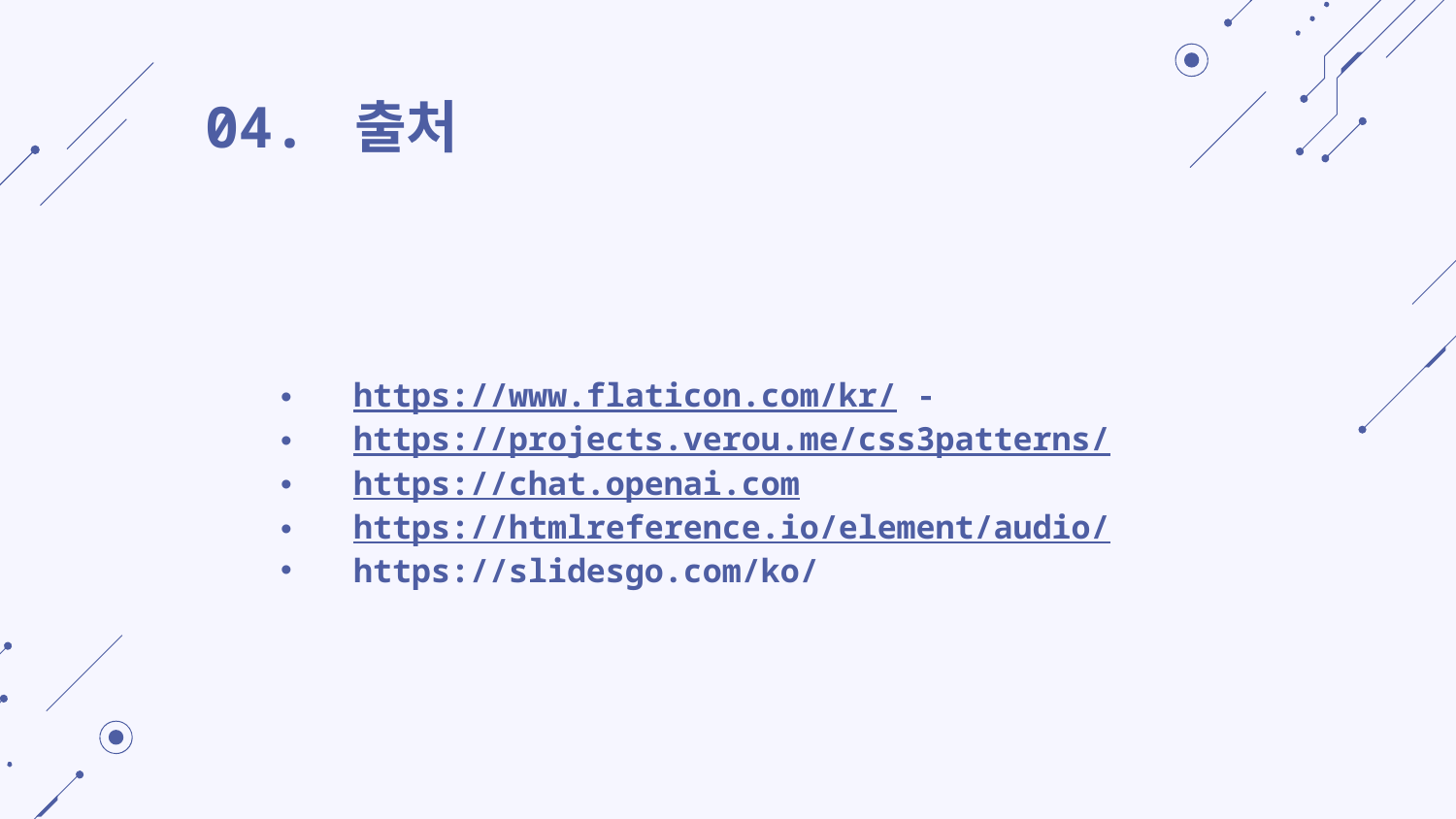

04. 출처
https://www.flaticon.com/kr/ -
https://projects.verou.me/css3patterns/
https://chat.openai.com
https://htmlreference.io/element/audio/
https://slidesgo.com/ko/